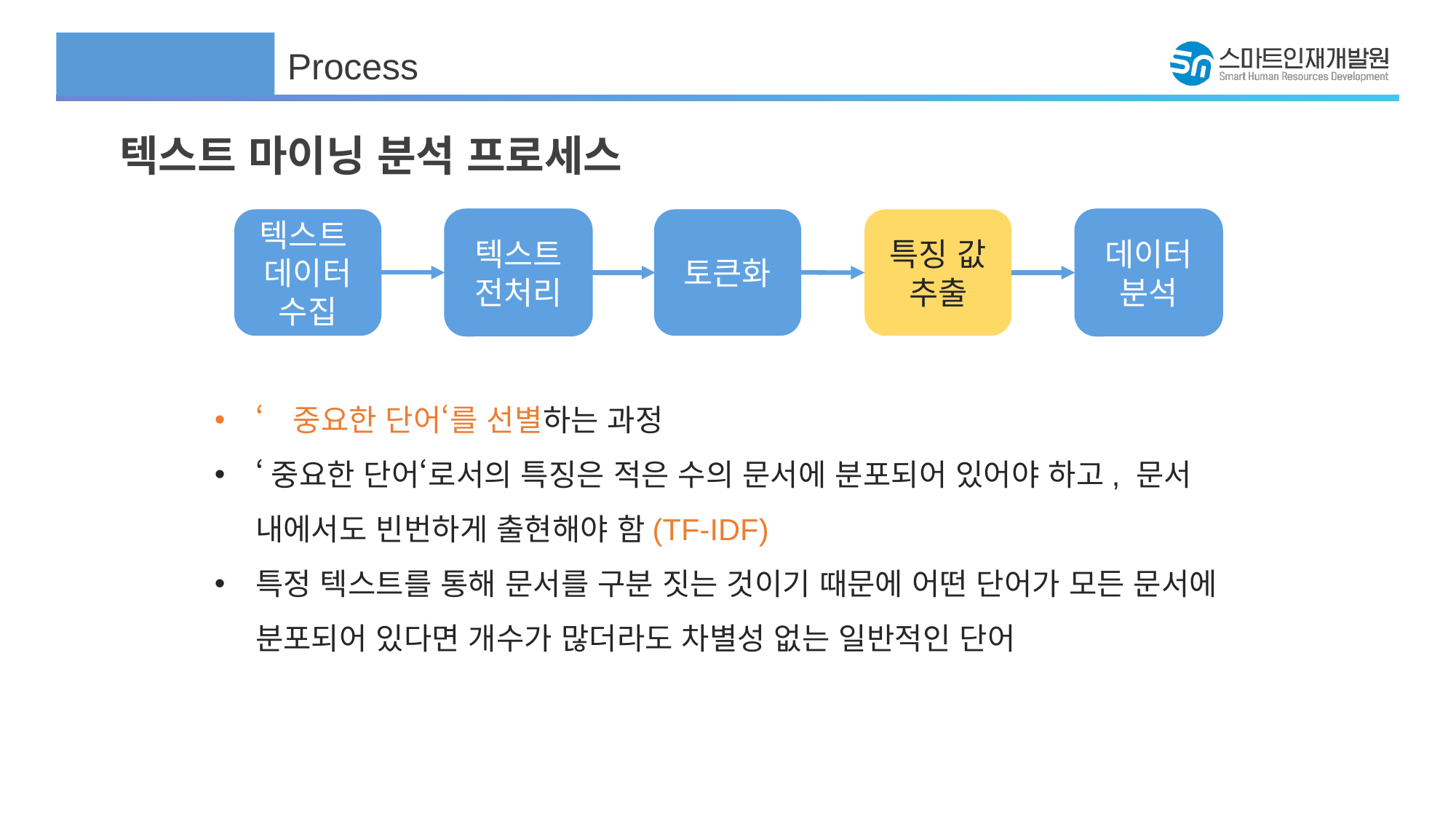

Process
텍스트 마이닝 분석 프로세스
텍스트
데이터
수집
텍스트
전처리
토큰화
특징 값 추출
데이터
분석
‘중요한 단어‘를 선별하는 과정
‘중요한 단어‘로서의 특징은 적은 수의 문서에 분포되어 있어야 하고, 문서 내에서도 빈번하게 출현해야 함(TF-IDF)
특정 텍스트를 통해 문서를 구분 짓는 것이기 때문에 어떤 단어가 모든 문서에 분포되어 있다면 개수가 많더라도 차별성 없는 일반적인 단어